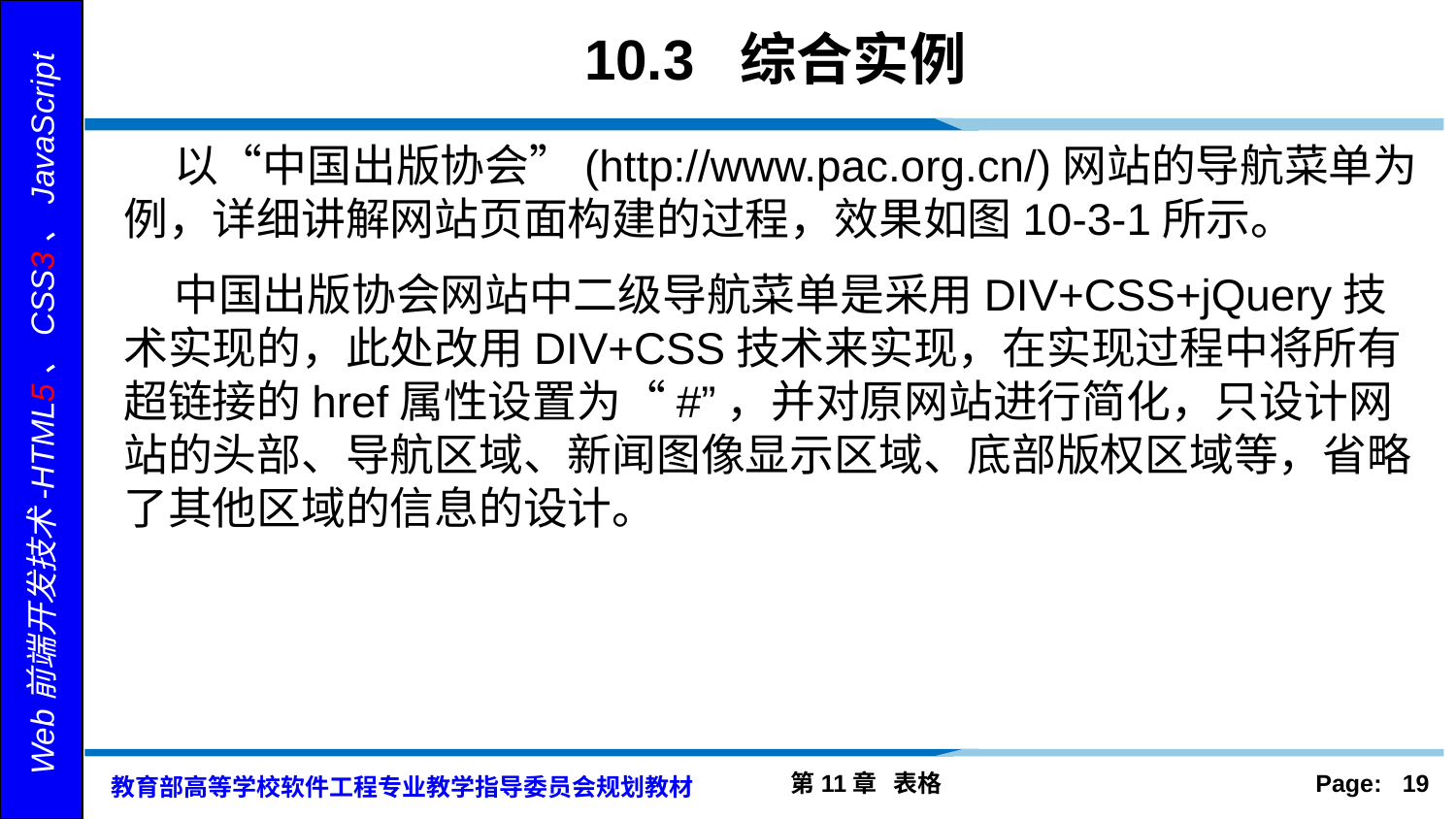

# 10.3  综合实例
    以“中国出版协会”(http://www.pac.org.cn/)网站的导航菜单为例，详细讲解网站页面构建的过程，效果如图10-3-1所示。
    中国出版协会网站中二级导航菜单是采用DIV+CSS+jQuery技术实现的，此处改用DIV+CSS技术来实现，在实现过程中将所有超链接的href属性设置为“#”，并对原网站进行简化，只设计网站的头部、导航区域、新闻图像显示区域、底部版权区域等，省略了其他区域的信息的设计。